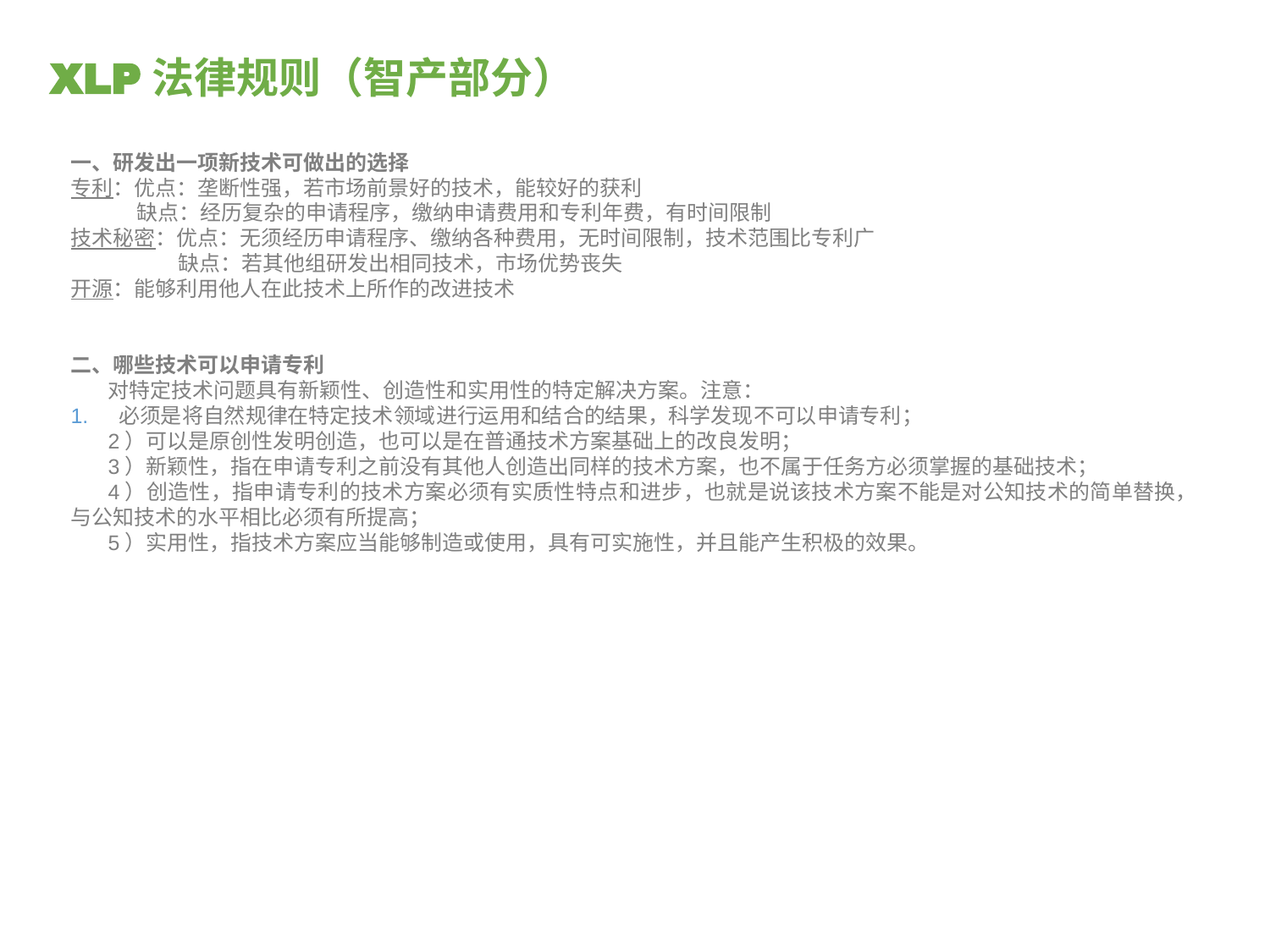

# XLP法律规则（智产部分）
一、研发出一项新技术可做出的选择
专利：优点：垄断性强，若市场前景好的技术，能较好的获利
             缺点：经历复杂的申请程序，缴纳申请费用和专利年费，有时间限制
技术秘密：优点：无须经历申请程序、缴纳各种费用，无时间限制，技术范围比专利广
                      缺点：若其他组研发出相同技术，市场优势丧失
开源：能够利用他人在此技术上所作的改进技术

二、哪些技术可以申请专利
对特定技术问题具有新颖性、创造性和实用性的特定解决方案。注意：
必须是将自然规律在特定技术领域进行运用和结合的结果，科学发现不可以申请专利；
2）可以是原创性发明创造，也可以是在普通技术方案基础上的改良发明；
3）新颖性，指在申请专利之前没有其他人创造出同样的技术方案，也不属于任务方必须掌握的基础技术；
4）创造性，指申请专利的技术方案必须有实质性特点和进步，也就是说该技术方案不能是对公知技术的简单替换，与公知技术的水平相比必须有所提高；
5）实用性，指技术方案应当能够制造或使用，具有可实施性，并且能产生积极的效果。